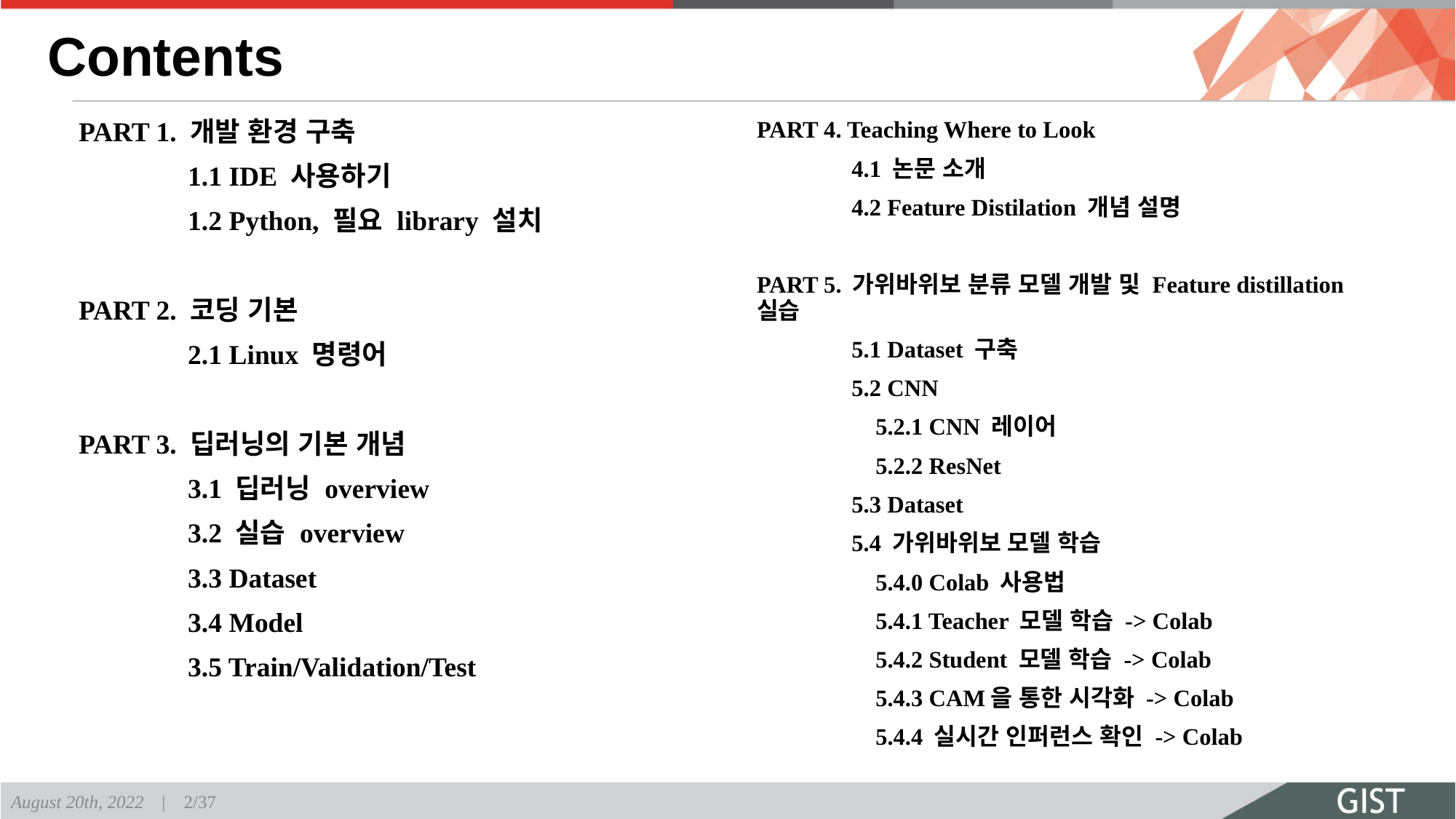

# Contents
PART 1. 개발 환경 구축
	1.1 IDE 사용하기
	1.2 Python, 필요 library 설치

PART 2. 코딩 기본
	2.1 Linux 명령어

PART 3. 딥러닝의 기본 개념
	3.1 딥러닝 overview
	3.2 실습 overview
	3.3 Dataset
	3.4 Model
	3.5 Train/Validation/Test
PART 4. Teaching Where to Look
	4.1 논문 소개
	4.2 Feature Distilation 개념 설명

PART 5. 가위바위보 분류 모델 개발 및 Feature distillation 실습
	5.1 Dataset 구축
	5.2 CNN
	    5.2.1 CNN 레이어
	    5.2.2 ResNet
	5.3 Dataset
	5.4 가위바위보 모델 학습
	    5.4.0 Colab 사용법
	    5.4.1 Teacher 모델 학습 -> Colab
	    5.4.2 Student 모델 학습 -> Colab
	    5.4.3 CAM을 통한 시각화 -> Colab
	    5.4.4 실시간 인퍼런스 확인 -> Colab
August 20th, 2022    |    2/37